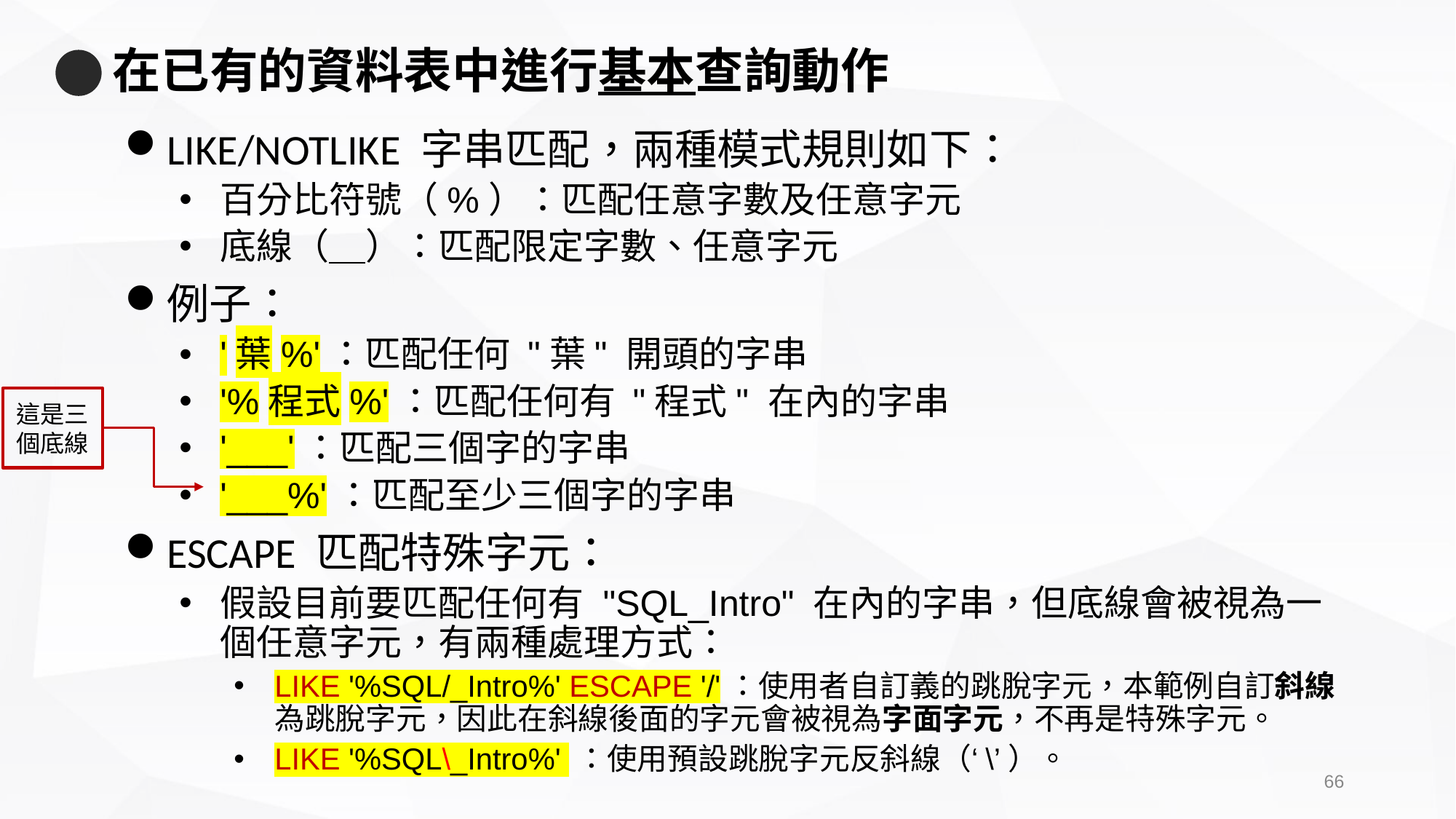

# 在已有的資料表中進行基本查詢動作
LIKE/NOTLIKE 字串匹配，兩種模式規則如下：
百分比符號（%）：匹配任意字數及任意字元
底線（＿）：匹配限定字數、任意字元
例子：
'葉%'：匹配任何 "葉" 開頭的字串
'%程式%'：匹配任何有 "程式" 在內的字串
'___'：匹配三個字的字串
'___%'：匹配至少三個字的字串
ESCAPE 匹配特殊字元：
假設目前要匹配任何有 "SQL_Intro" 在內的字串，但底線會被視為一個任意字元，有兩種處理方式：
LIKE '%SQL/_Intro%' ESCAPE '/'：使用者自訂義的跳脫字元，本範例自訂斜線為跳脫字元，因此在斜線後面的字元會被視為字面字元，不再是特殊字元。
LIKE '%SQL\_Intro%' ：使用預設跳脫字元反斜線（‘\’）。
這是三個底線
66